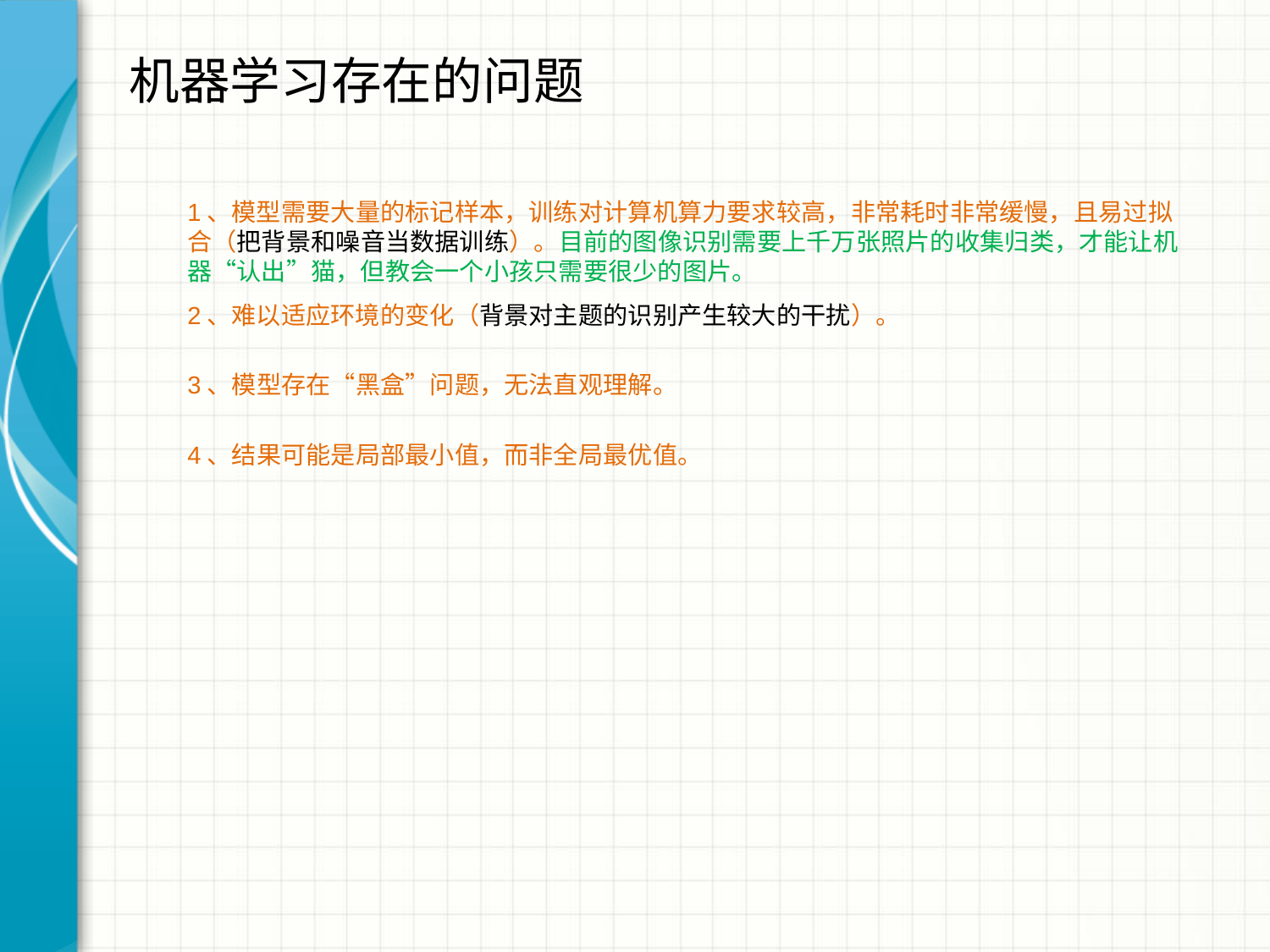

# 机器学习存在的问题
1、模型需要大量的标记样本，训练对计算机算力要求较高，非常耗时非常缓慢，且易过拟合（把背景和噪音当数据训练）。目前的图像识别需要上千万张照片的收集归类，才能让机器“认出”猫，但教会一个小孩只需要很少的图片。
2、难以适应环境的变化（背景对主题的识别产生较大的干扰）。
3、模型存在“黑盒”问题，无法直观理解。
4、结果可能是局部最小值，而非全局最优值。